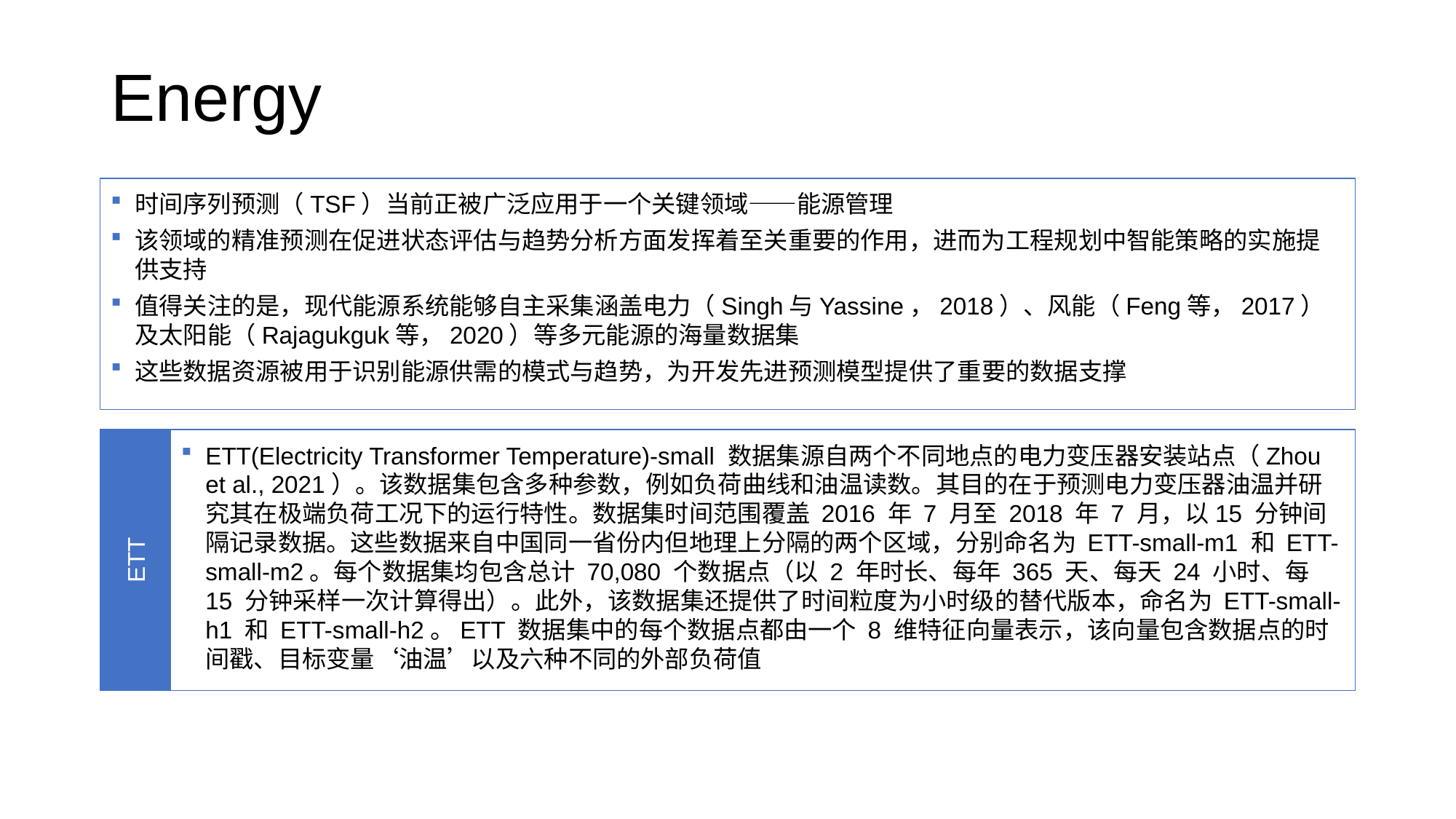

# Energy
时间序列预测（TSF）当前正被广泛应用于一个关键领域——能源管理
该领域的精准预测在促进状态评估与趋势分析方面发挥着至关重要的作用，进而为工程规划中智能策略的实施提供支持
值得关注的是，现代能源系统能够自主采集涵盖电力（Singh与Yassine，2018）、风能（Feng等，2017）及太阳能（Rajagukguk等，2020）等多元能源的海量数据集
这些数据资源被用于识别能源供需的模式与趋势，为开发先进预测模型提供了重要的数据支撑
ETT(Electricity Transformer Temperature)-small 数据集​​源自两个不同地点的​​电力变压器安装站点​​（Zhou et al., 2021）。该数据集包含多种参数，例如​​负荷曲线和​​油温读数​​。其目的在于​​预测电力变压器油温​​并​​研究其在极端负荷工况下的运行特性​。数据集时间范围​​覆盖 2016 年 7 月至 2018 年 7 月​​，以​​15 分钟间隔记录数据​​。这些数据来自中国​​同一省份内​​但​​地理上分隔​​的两个区域，​​分别命名为 ETT-small-m1 和 ETT-small-m2​​。​​每个数据集均包含总计 70,080 个数据点​​（以 2 年时长、每年 365 天、每天 24 小时、每 15 分钟采样一次计算得出）。此外，该数据集还提供了时间粒度为小时级的替代版本，​​命名为 ETT-small-h1 和 ETT-small-h2​​。​​ETT 数据集中的每个数据点都由一个 8 维特征向量表示​​，该向量包含​​数据点的时间戳​​、​​目标变量‘油温’​​以及​​六种不同的外部负荷值

ETT